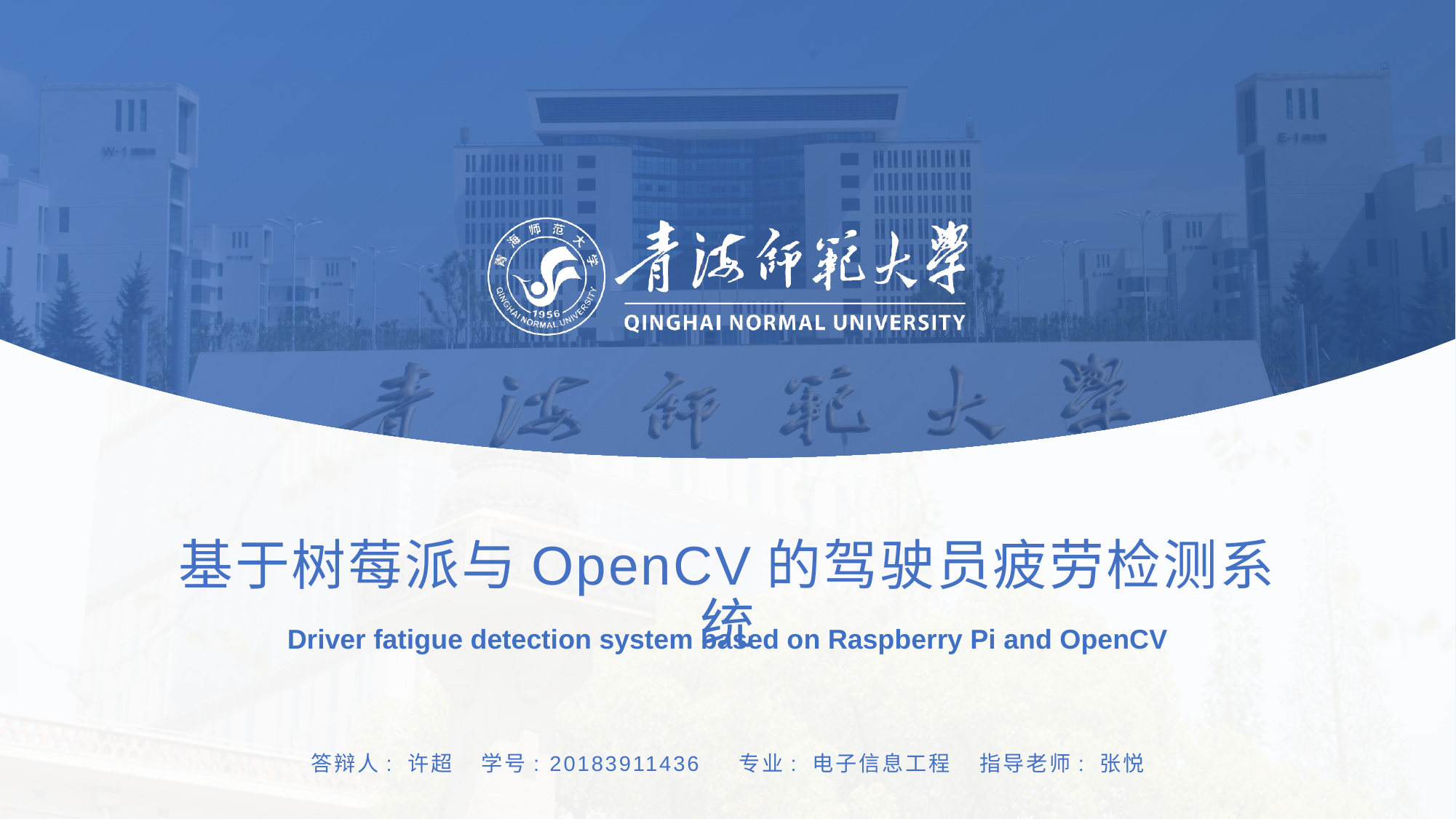

基于树莓派与OpenCV的驾驶员疲劳检测系统
Driver fatigue detection system based on Raspberry Pi and OpenCV
答辩人: 许超    学号: 20183911436    专业: 电子信息工程    指导老师: 张悦